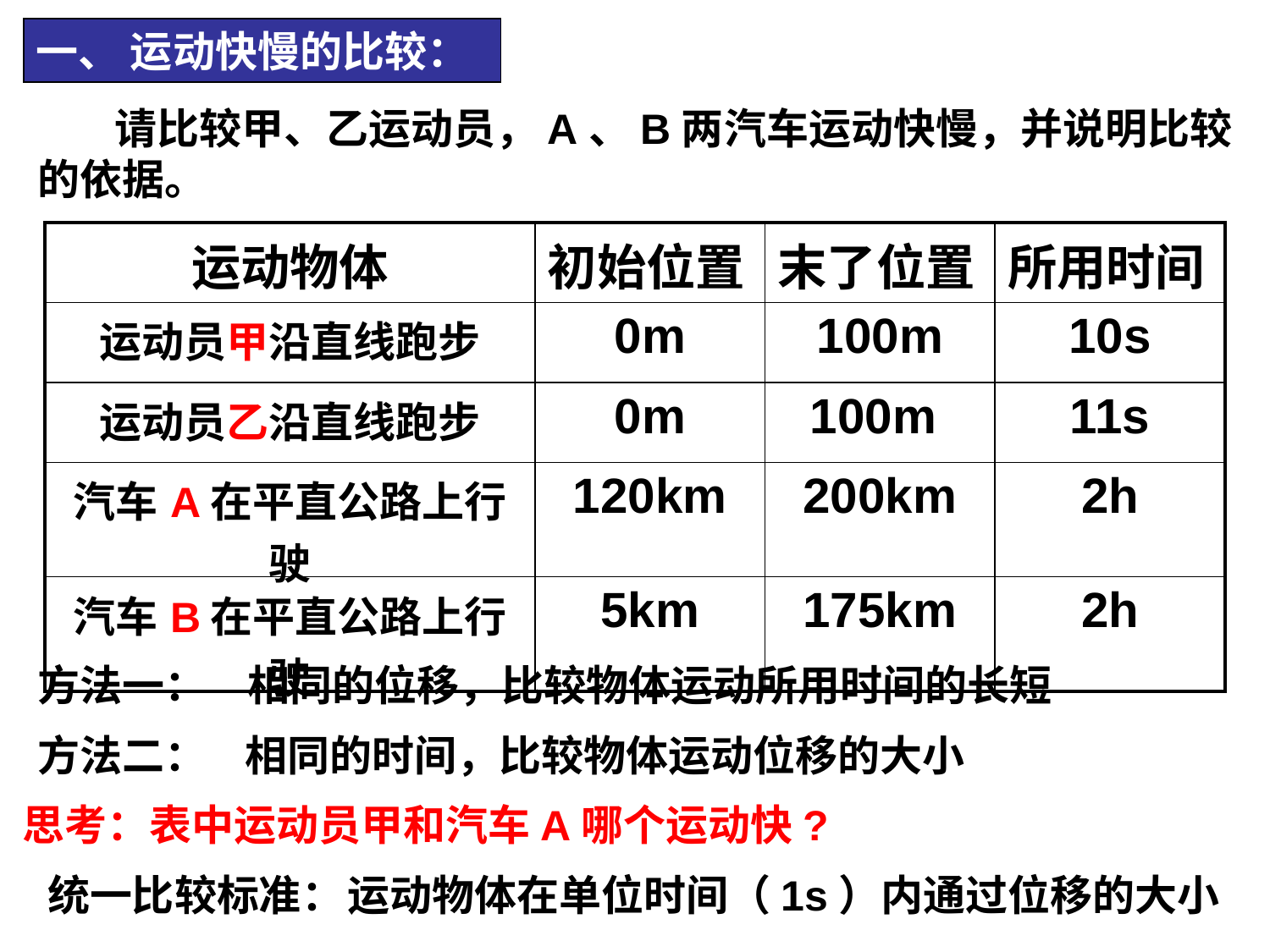

一、 运动快慢的比较：
       请比较甲、乙运动员，A、B两汽车运动快慢，并说明比较的依据。
| 运动物体 | 初始位置 | 末了位置 | 所用时间 |
| --- | --- | --- | --- |
| 运动员甲沿直线跑步 | 0m | 100m | 10s |
| 运动员乙沿直线跑步 | 0m | 100m | 11s |
| 汽车A在平直公路上行驶 | 120km | 200km | 2h |
| 汽车B在平直公路上行驶 | 5km | 175km | 2h |
方法一：
相同的位移，比较物体运动所用时间的长短
方法二：
相同的时间，比较物体运动位移的大小
思考：表中运动员甲和汽车A哪个运动快?
统一比较标准：
运动物体在单位时间（1s）内通过位移的大小